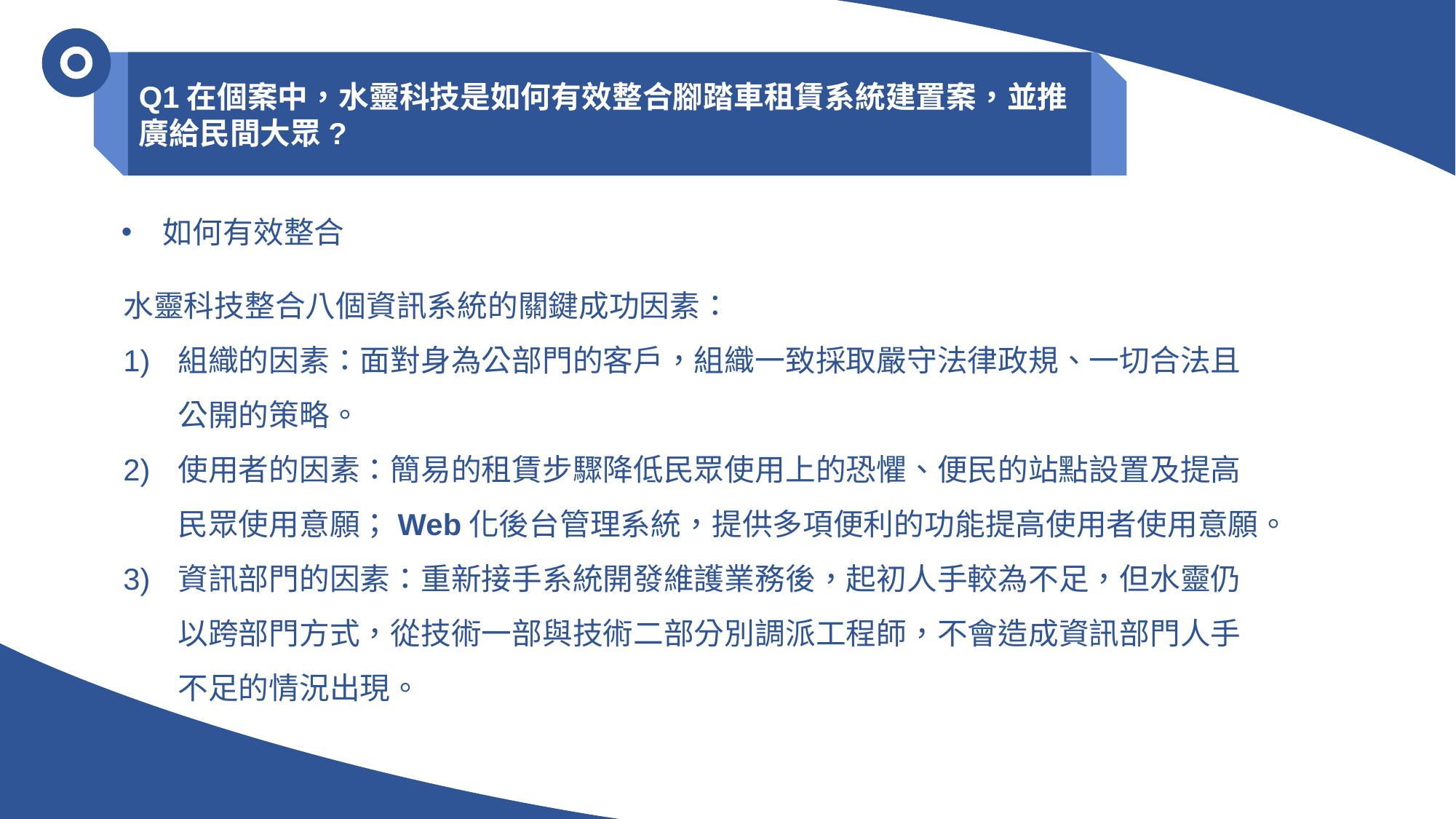

Q1在個案中，水靈科技是如何有效整合腳踏車租賃系統建置案，並推廣給民間大眾?
如何有效整合
水靈科技整合八個資訊系統的關鍵成功因素：
組織的因素：面對身為公部門的客戶，組織一致採取嚴守法律政規、一切合法且公開的策略。
使用者的因素：簡易的租賃步驟降低民眾使用上的恐懼、便民的站點設置及提高民眾使用意願；Web化後台管理系統，提供多項便利的功能提高使用者使用意願。
資訊部門的因素：重新接手系統開發維護業務後，起初人手較為不足，但水靈仍以跨部門方式，從技術一部與技術二部分別調派工程師，不會造成資訊部門人手不足的情況出現。